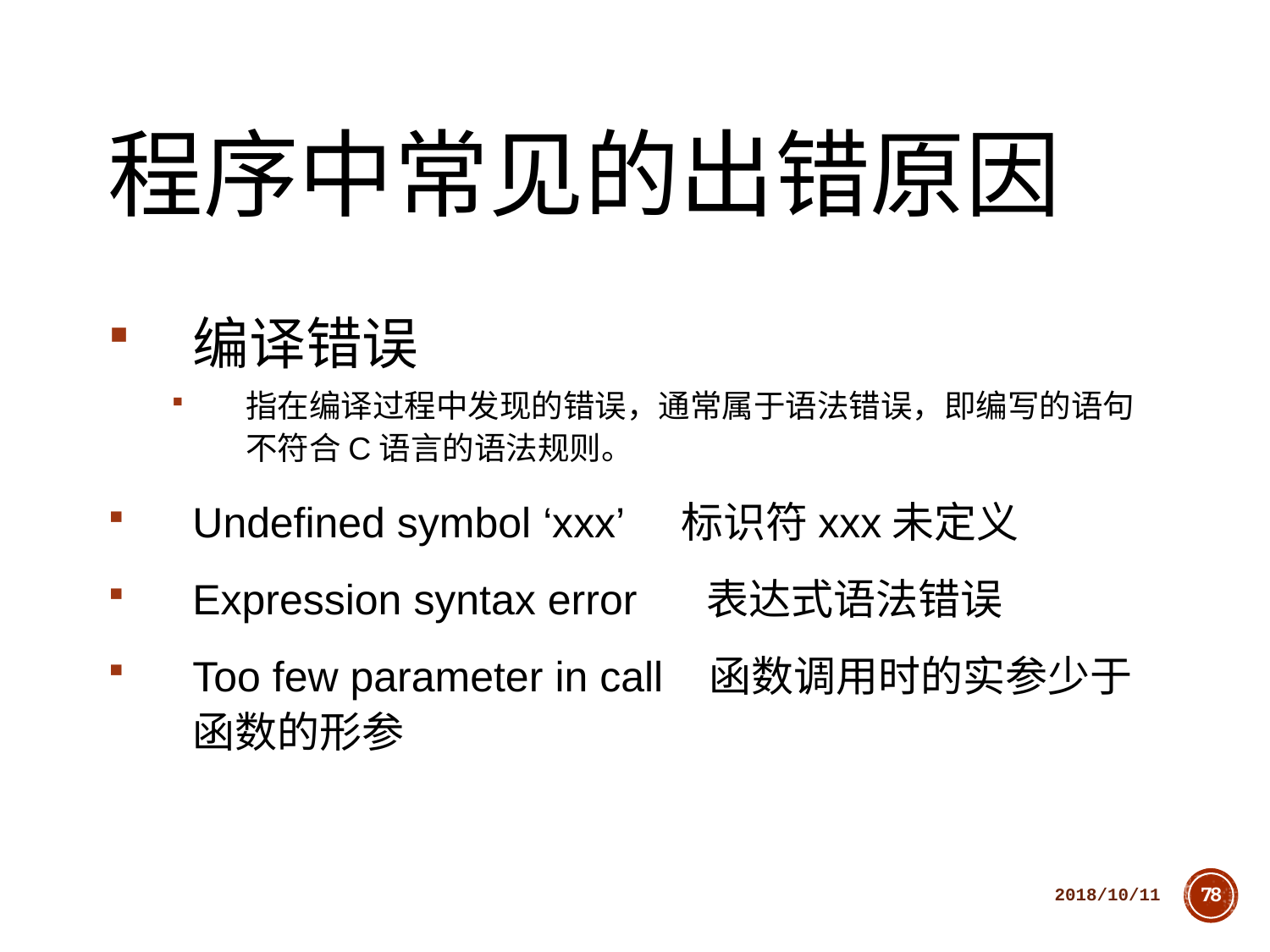

# 程序中常见的出错原因
编译错误
指在编译过程中发现的错误，通常属于语法错误，即编写的语句不符合C语言的语法规则。
Undefined symbol ‘xxx’    标识符xxx未定义
Expression syntax error     表达式语法错误
Too few parameter in call   函数调用时的实参少于函数的形参
2018/10/11
78